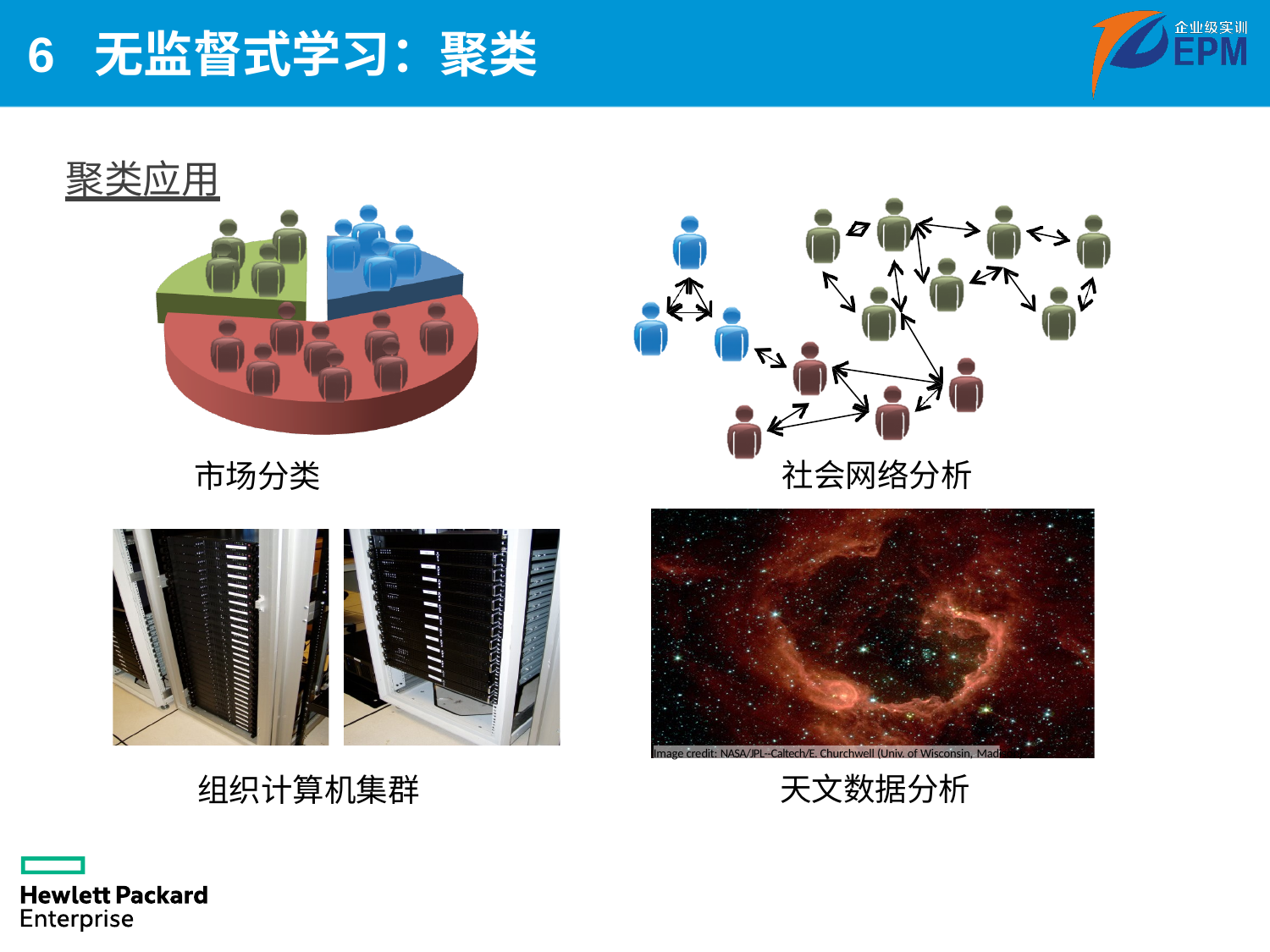

# 6  无监督式学习：聚类

聚类应用

社会网络分析
市场分类

Image credit: NASA/JPL-­‐Caltech/E. Churchwell (Univ. of Wisconsin, Madison)

天文数据分析
组织计算机集群